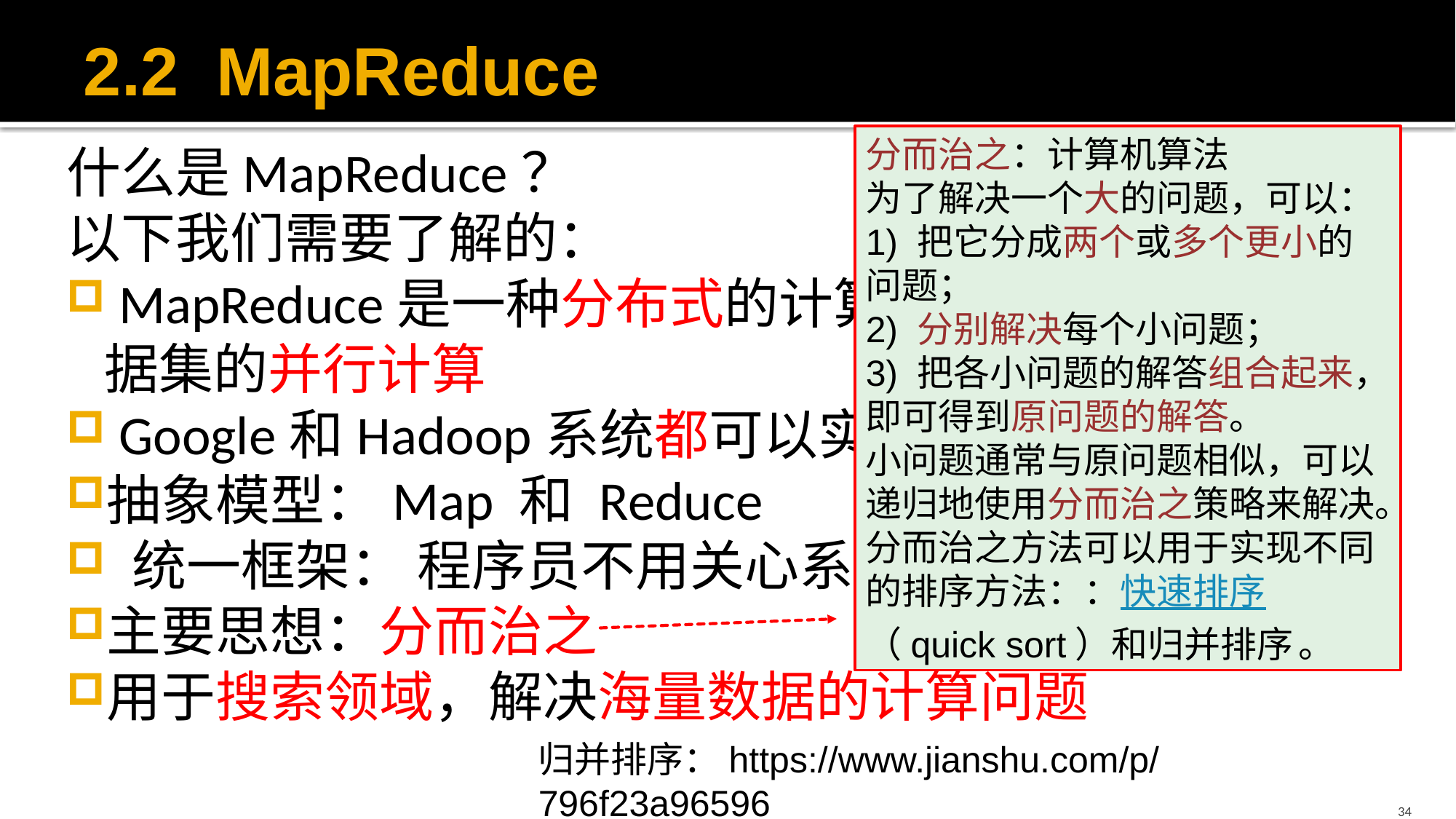

# 2.2  MapReduce
分而治之：计算机算法
为了解决一个大的问题，可以：
1) 把它分成两个或多个更小的问题；
2) 分别解决每个小问题；
3) 把各小问题的解答组合起来，即可得到原问题的解答。
小问题通常与原问题相似，可以递归地使用分而治之策略来解决。分而治之方法可以用于实现不同的排序方法：：快速排序（quick sort）和归并排序 。
什么是MapReduce？
以下我们需要了解的：
 MapReduce是一种分布式的计算模式，用于大规模数据集的并行计算
 Google和Hadoop系统都可以实现 （Hadoop：Java）
抽象模型：Map 和 Reduce
 统一框架： 程序员不用关心系统细节
主要思想：分而治之
用于搜索领域，解决海量数据的计算问题
归并排序：https://www.jianshu.com/p/796f23a96596
34